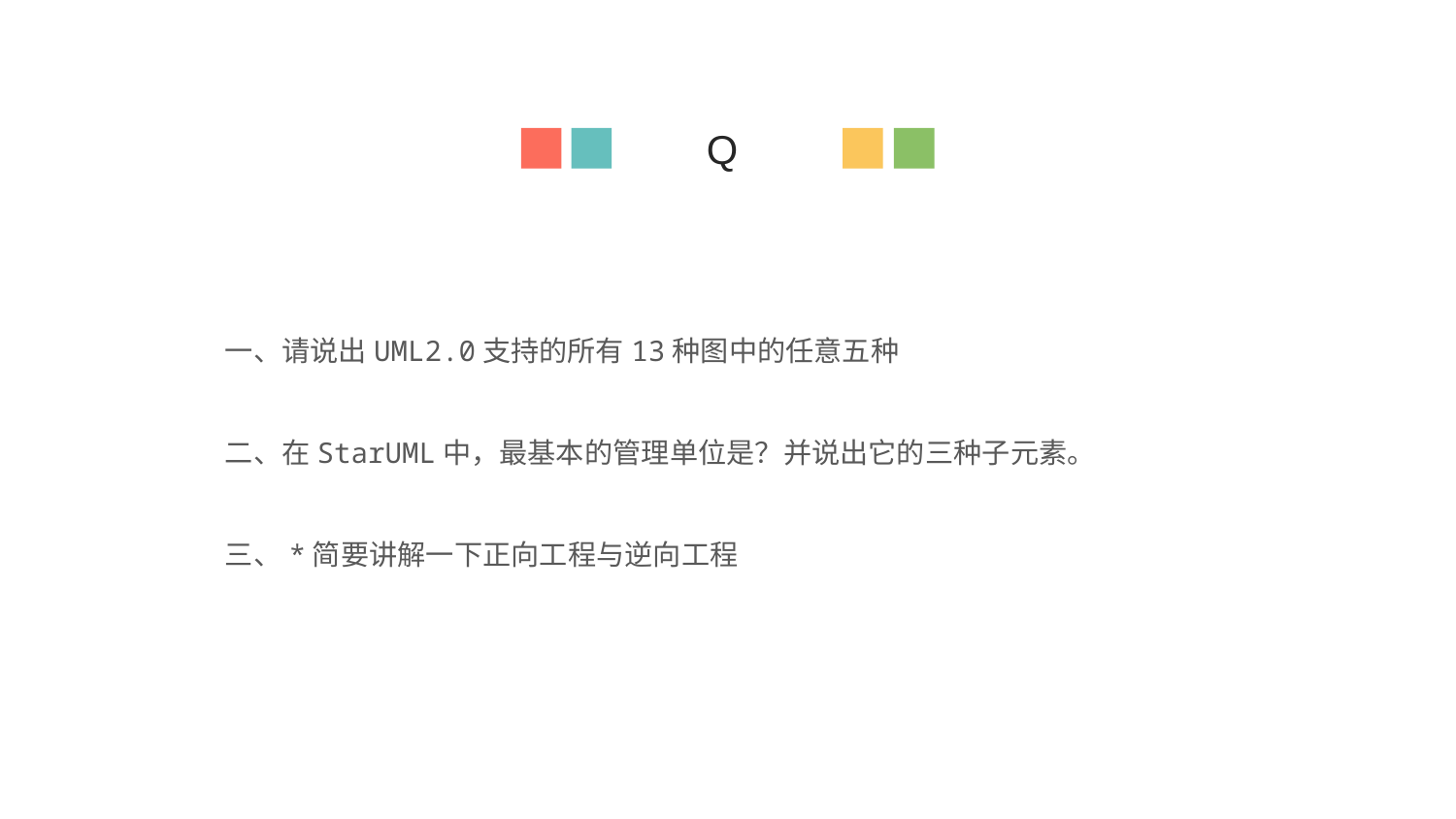

Q

    一、请说出UML2.0支持的所有13种图中的任意五种

    二、在StarUML中，最基本的管理单位是？并说出它的三种子元素。

    三、*简要讲解一下正向工程与逆向工程